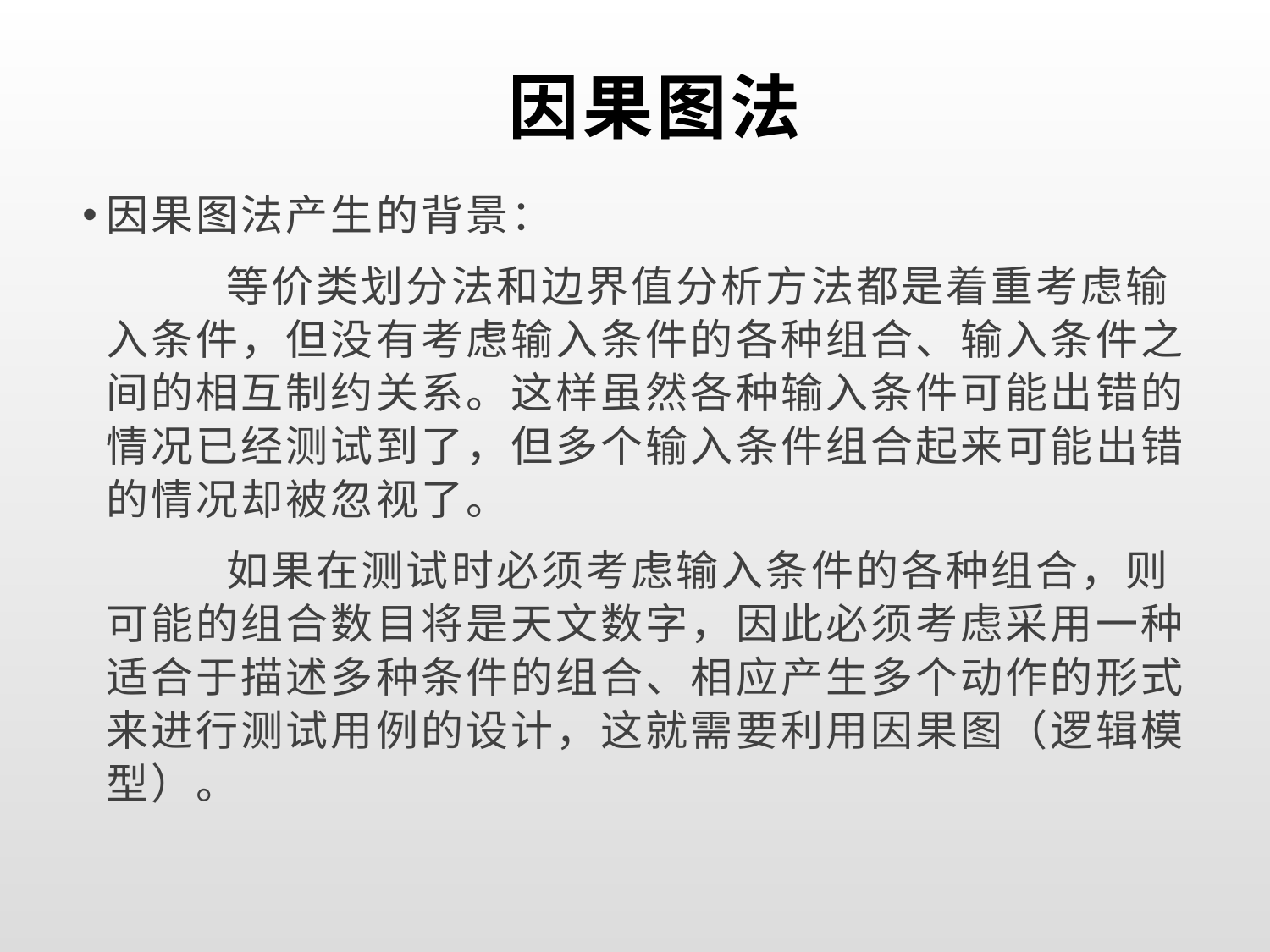

# 因果图法
因果图法产生的背景：
           等价类划分法和边界值分析方法都是着重考虑输入条件，但没有考虑输入条件的各种组合、输入条件之间的相互制约关系。这样虽然各种输入条件可能出错的情况已经测试到了，但多个输入条件组合起来可能出错的情况却被忽视了。
           如果在测试时必须考虑输入条件的各种组合，则可能的组合数目将是天文数字，因此必须考虑采用一种适合于描述多种条件的组合、相应产生多个动作的形式来进行测试用例的设计，这就需要利用因果图（逻辑模型）。